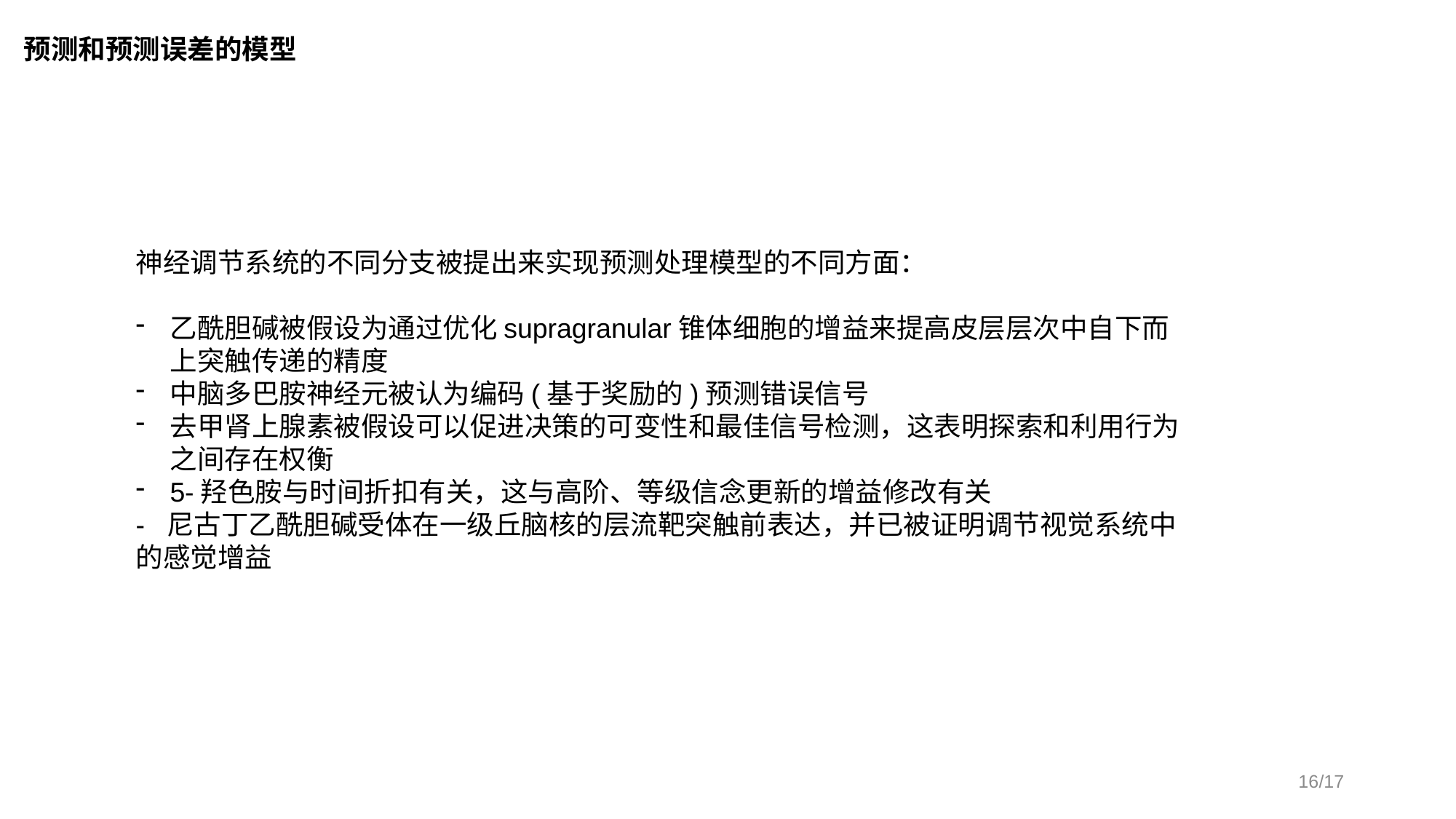

预测和预测误差的模型
神经调节系统的不同分支被提出来实现预测处理模型的不同方面：

乙酰胆碱被假设为通过优化supragranular锥体细胞的增益来提高皮层层次中自下而上突触传递的精度
中脑多巴胺神经元被认为编码(基于奖励的)预测错误信号
去甲肾上腺素被假设可以促进决策的可变性和最佳信号检测，这表明探索和利用行为之间存在权衡
5-羟色胺与时间折扣有关，这与高阶、等级信念更新的增益修改有关
-  尼古丁乙酰胆碱受体在一级丘脑核的层流靶突触前表达，并已被证明调节视觉系统中的感觉增益
16/17